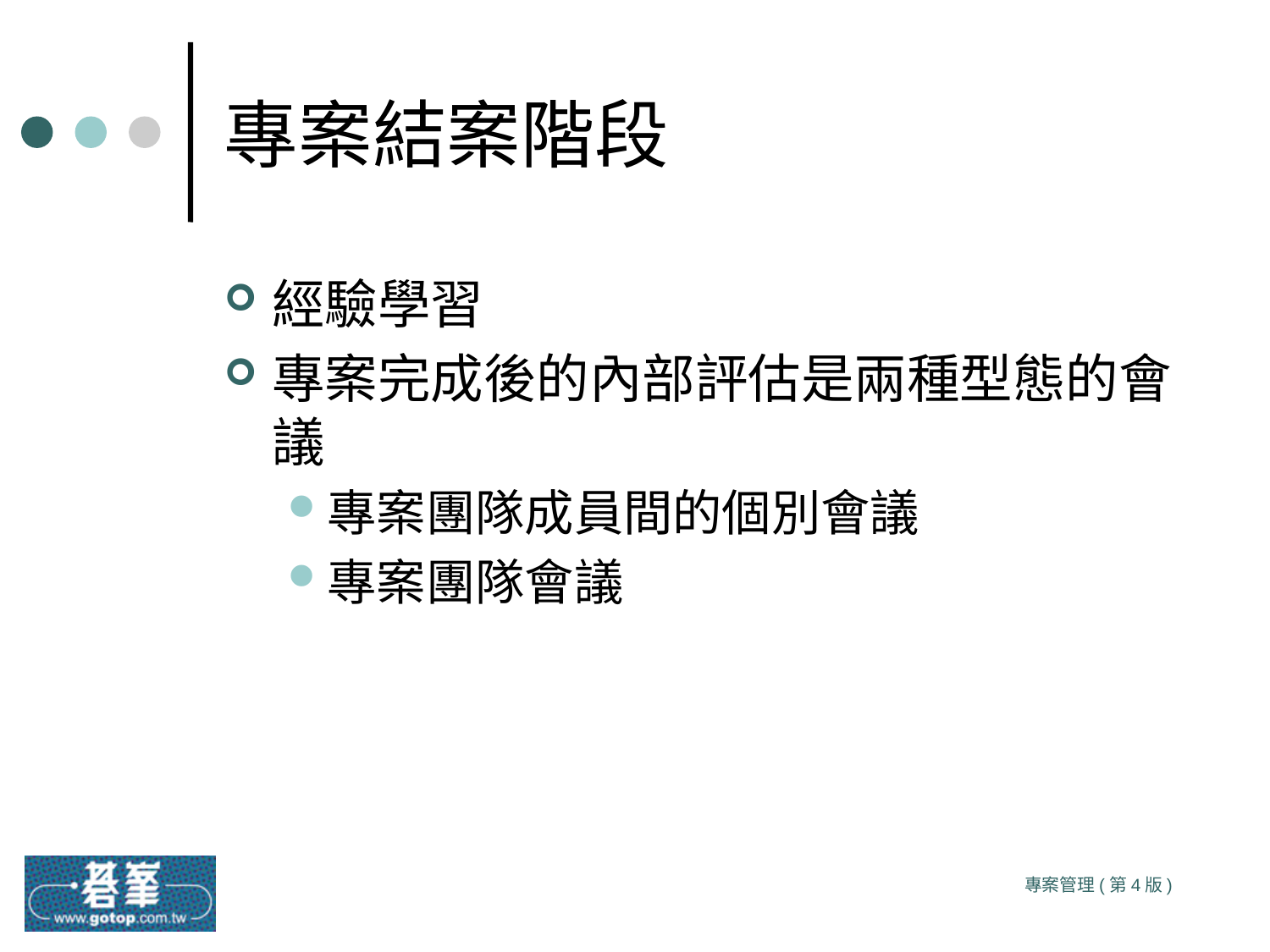

# 專案結案階段
經驗學習
專案完成後的內部評估是兩種型態的會議
專案團隊成員間的個別會議
專案團隊會議
專案管理(第4版)